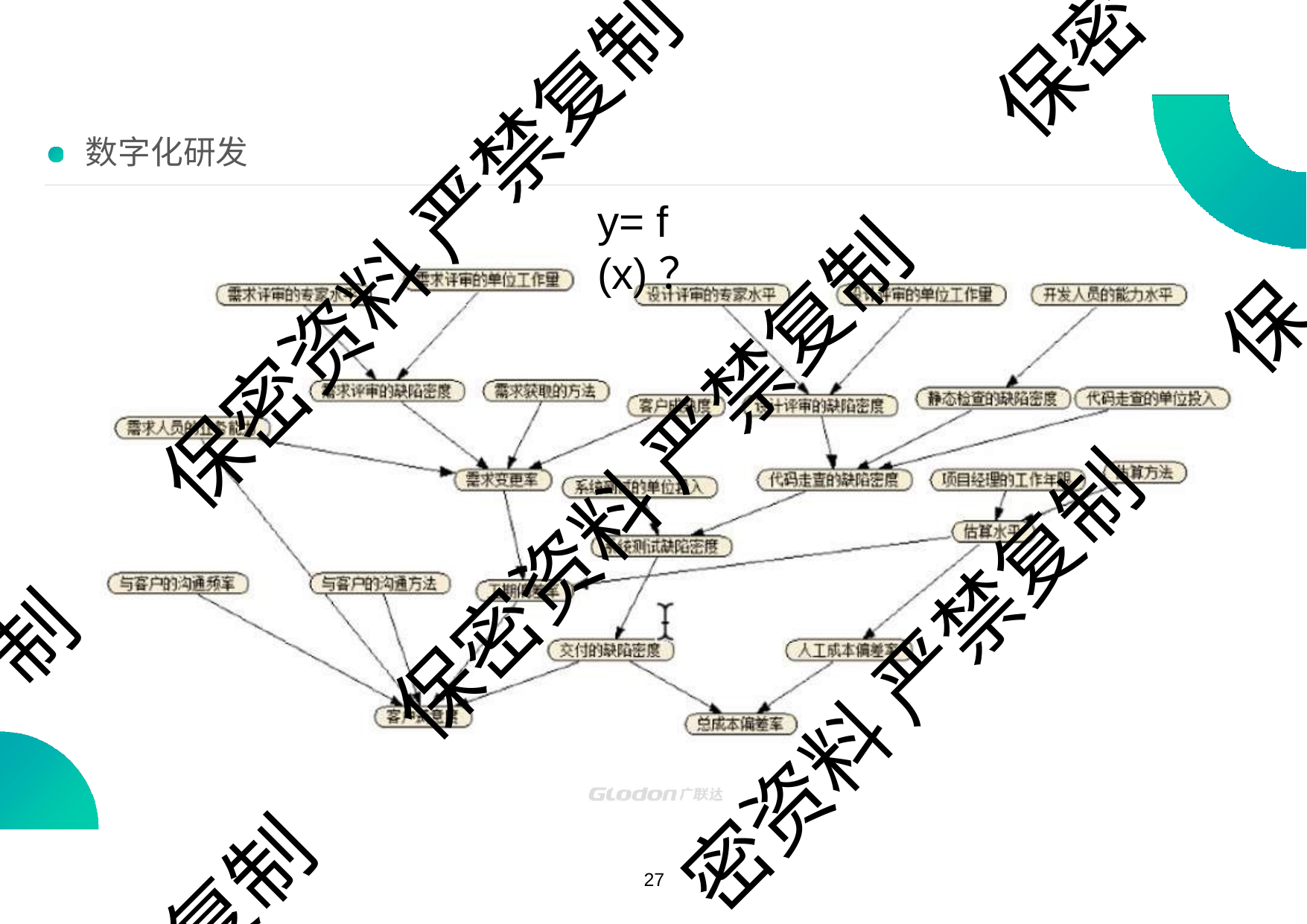

保密

数字化研发

y= f (x)？
保密资料 严禁复制

保
保密资料 严禁复制
制
密资料 严禁复制

复制
27